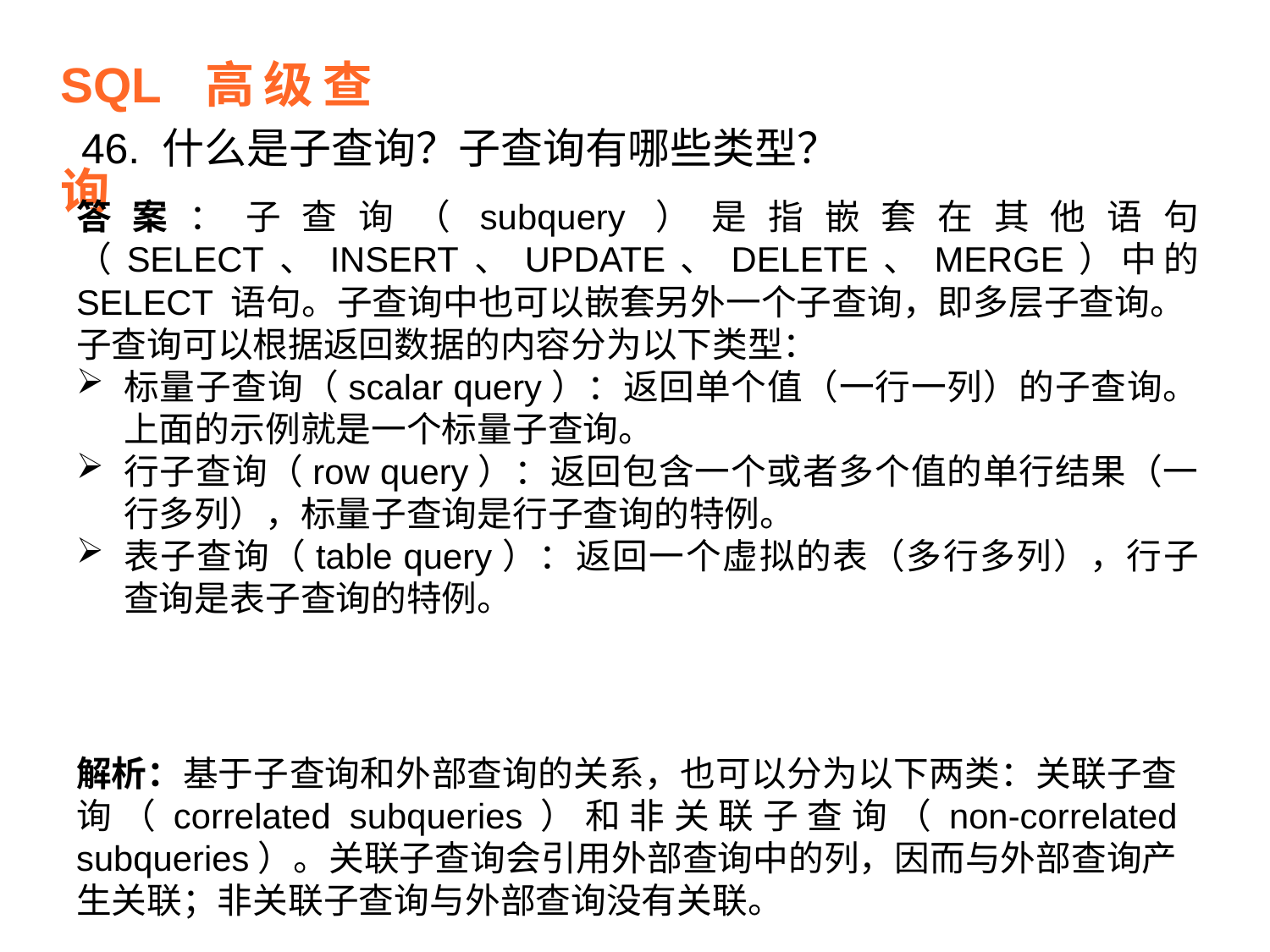

SQL 高级查询
46. 什么是子查询？子查询有哪些类型？
答案：子查询（subquery）是指嵌套在其他语句（SELECT、INSERT、UPDATE、DELETE、MERGE）中的 SELECT 语句。子查询中也可以嵌套另外一个子查询，即多层子查询。
子查询可以根据返回数据的内容分为以下类型：
标量子查询（scalar query）：返回单个值（一行一列）的子查询。上面的示例就是一个标量子查询。
行子查询（row query）：返回包含一个或者多个值的单行结果（一行多列），标量子查询是行子查询的特例。
表子查询（table query）：返回一个虚拟的表（多行多列），行子查询是表子查询的特例。
解析：基于子查询和外部查询的关系，也可以分为以下两类：关联子查询（correlated subqueries）和非关联子查询（non-correlated subqueries）。关联子查询会引用外部查询中的列，因而与外部查询产生关联；非关联子查询与外部查询没有关联。